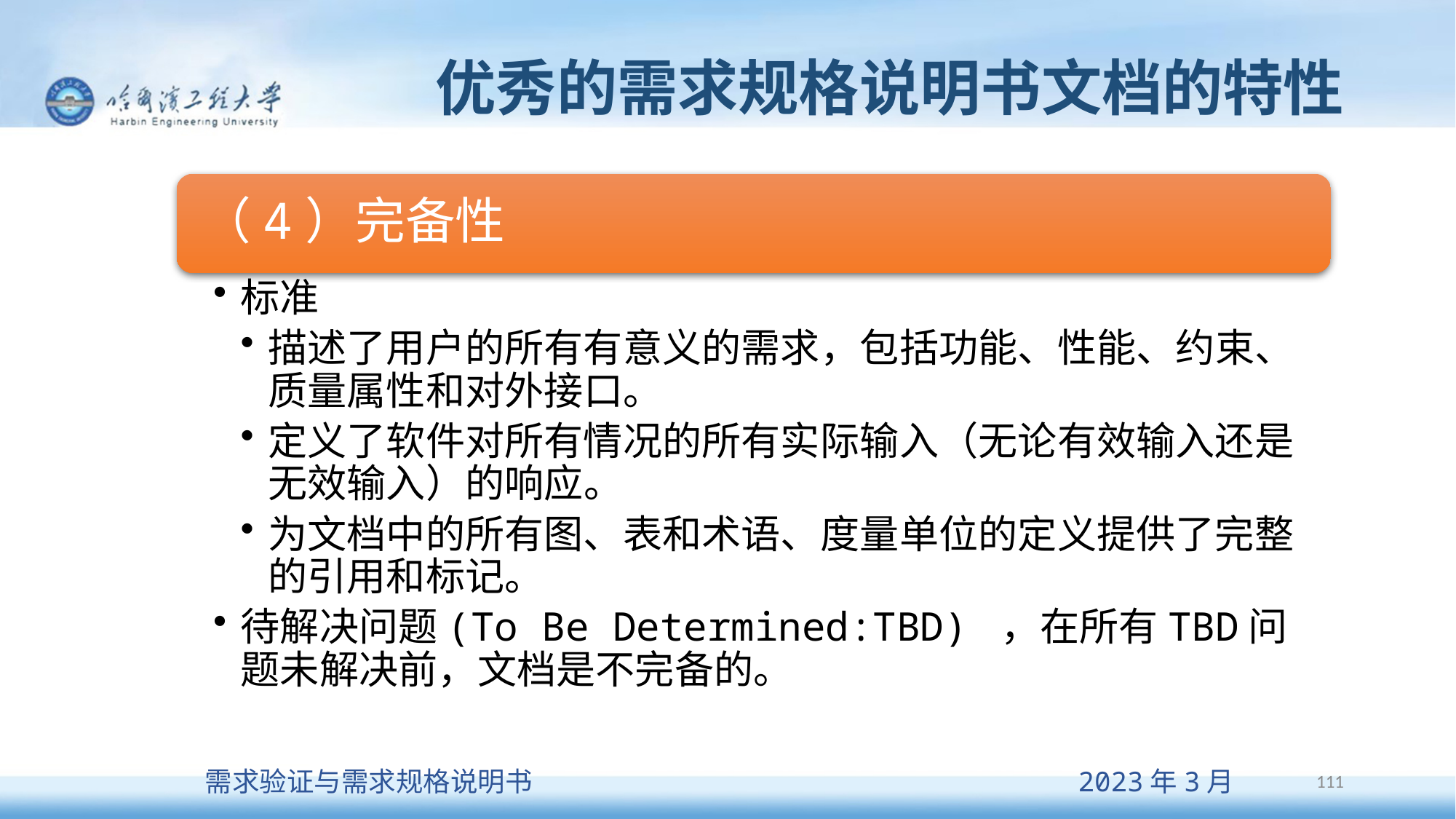

# 优秀的需求规格说明书文档的特性
（4）完备性
标准
描述了用户的所有有意义的需求，包括功能、性能、约束、质量属性和对外接口。
定义了软件对所有情况的所有实际输入（无论有效输入还是无效输入）的响应。
为文档中的所有图、表和术语、度量单位的定义提供了完整的引用和标记。
待解决问题(To Be Determined:TBD) ，在所有TBD问题未解决前，文档是不完备的。
111